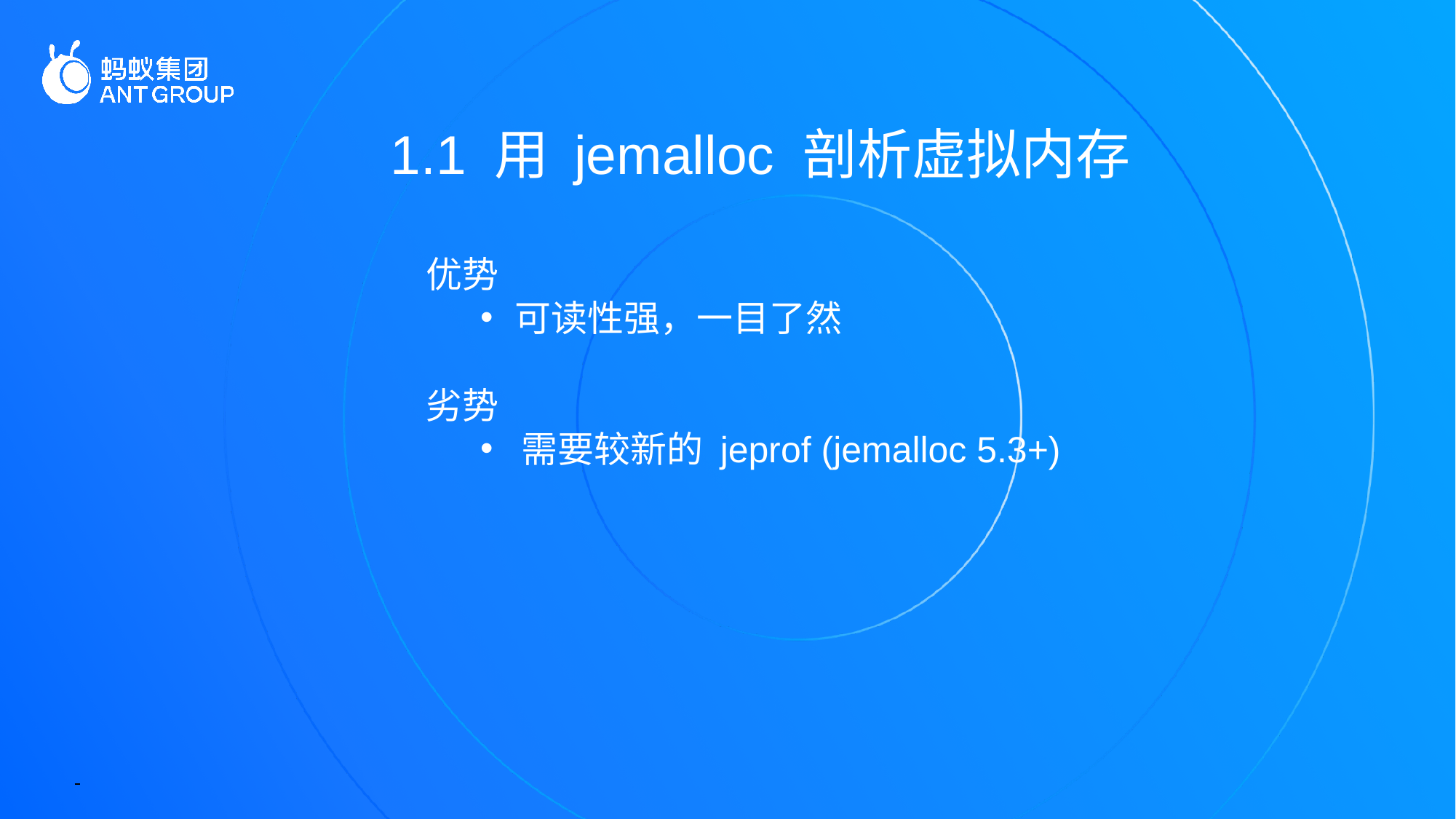

1.1 用 jemalloc 剖析虚拟内存

优势
可读性强，一目了然

劣势
需要较新的 jeprof (jemalloc 5.3+)